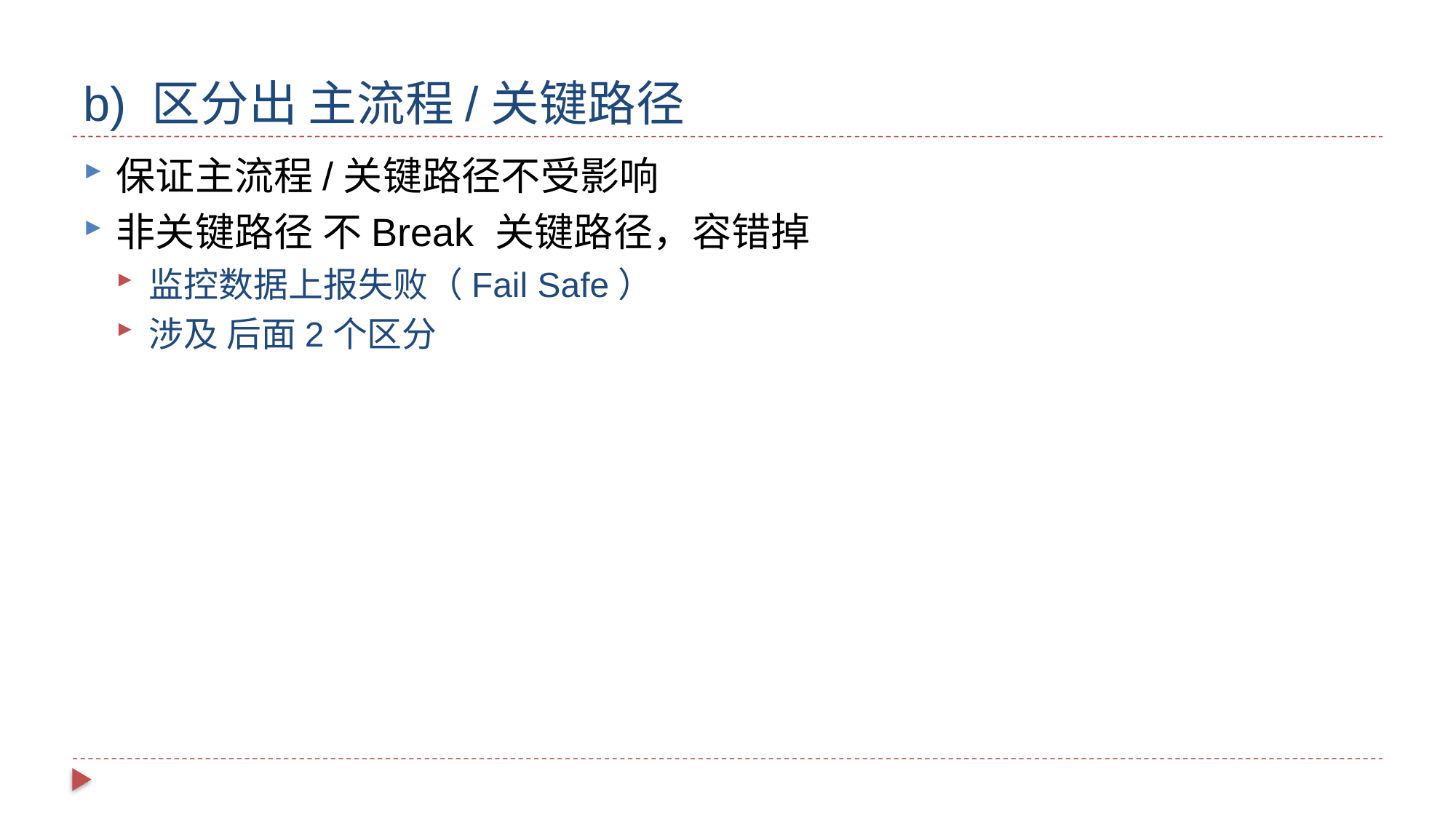

# b) 区分出 主流程/关键路径
保证主流程/关键路径不受影响
非关键路径 不Break 关键路径，容错掉
监控数据上报失败（Fail Safe）
涉及 后面2个区分